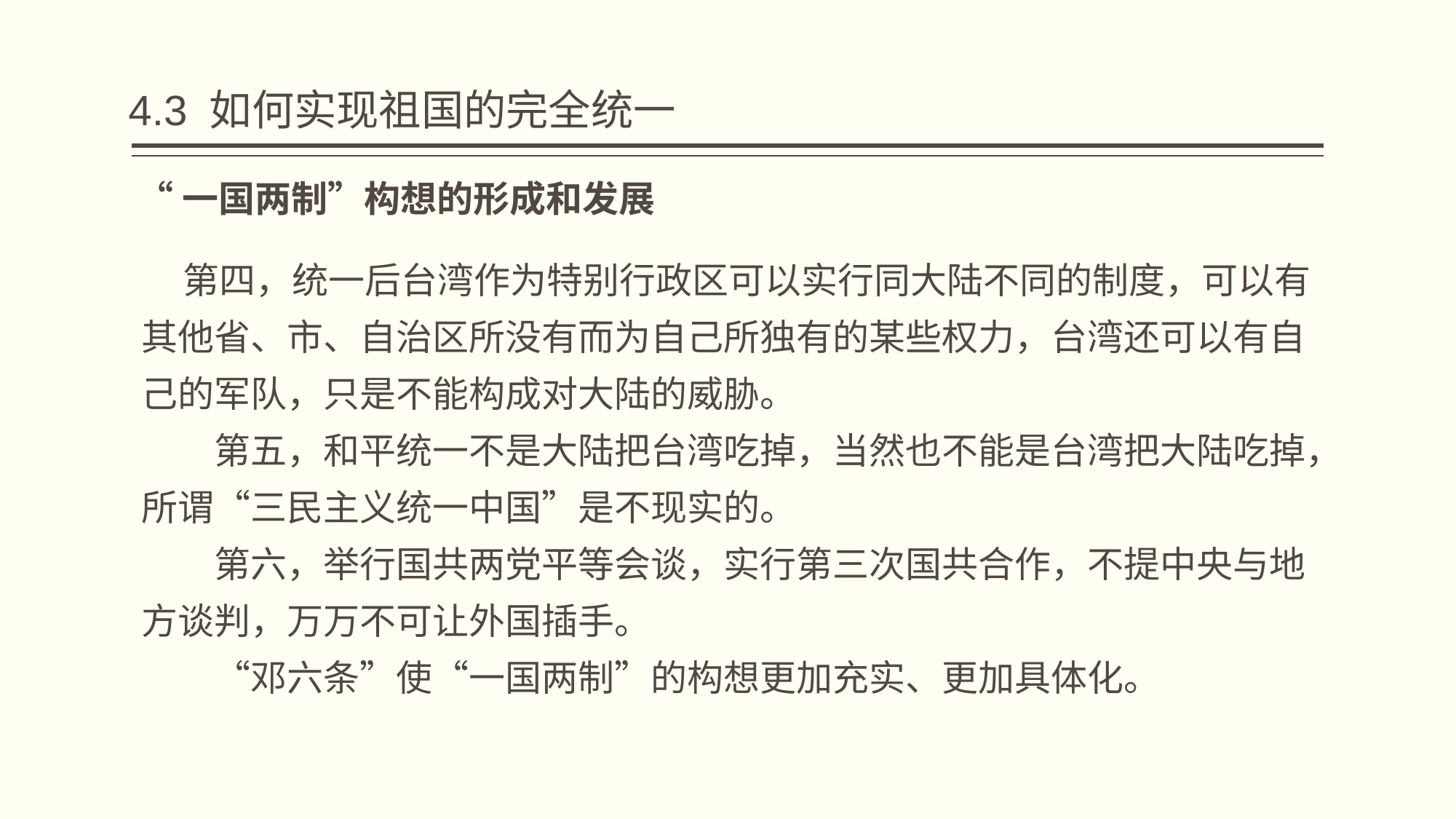

4.3 如何实现祖国的完全统一
“一国两制”构想的形成和发展
    第四，统一后台湾作为特别行政区可以实行同大陆不同的制度，可以有其他省、市、自治区所没有而为自己所独有的某些权力，台湾还可以有自己的军队，只是不能构成对大陆的威胁。
　　第五，和平统一不是大陆把台湾吃掉，当然也不能是台湾把大陆吃掉，所谓“三民主义统一中国”是不现实的。
　　第六，举行国共两党平等会谈，实行第三次国共合作，不提中央与地方谈判，万万不可让外国插手。
　　“邓六条”使“一国两制”的构想更加充实、更加具体化。